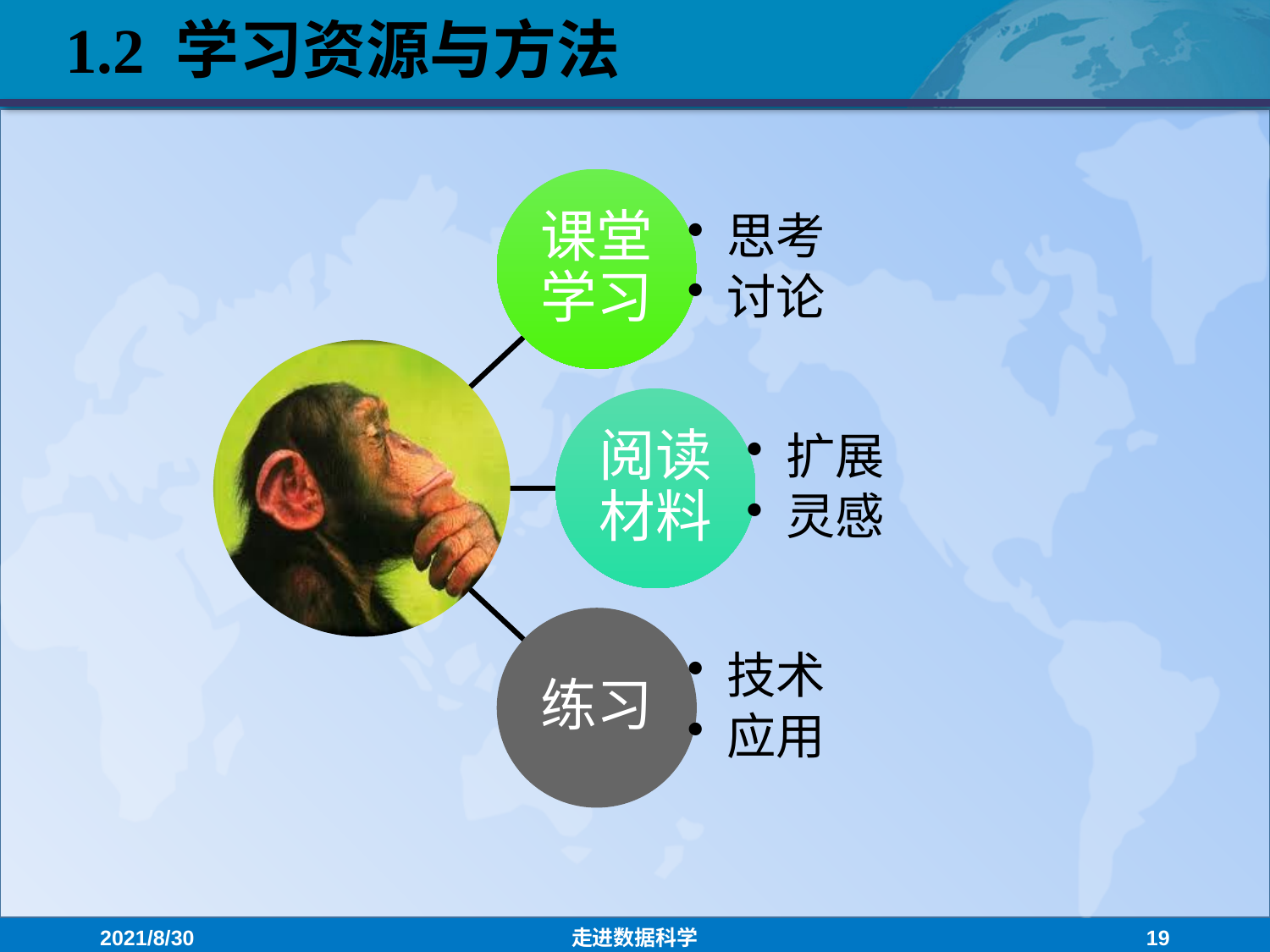

1.2 学习资源与方法
课堂学习
思考
讨论
阅读材料
扩展
灵感
练习
技术
应用
2021/8/30
走进数据科学
19